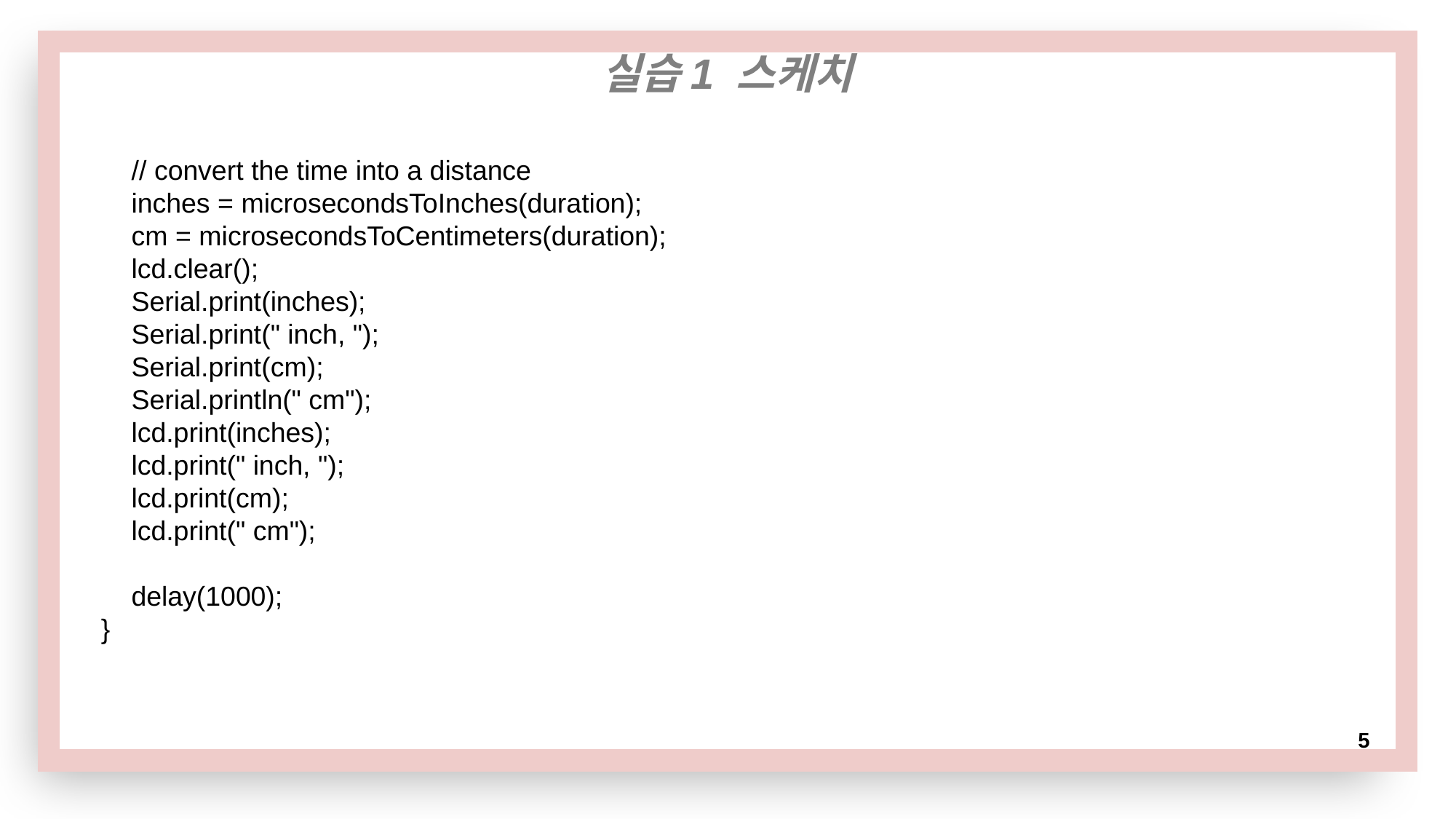

실습1 스케치

    // convert the time into a distance
    inches = microsecondsToInches(duration);
    cm = microsecondsToCentimeters(duration);
    lcd.clear();
    Serial.print(inches);
    Serial.print(" inch, ");
    Serial.print(cm);
    Serial.println(" cm");
    lcd.print(inches);
    lcd.print(" inch, ");
    lcd.print(cm);
    lcd.print(" cm");

    delay(1000);
}
# 5